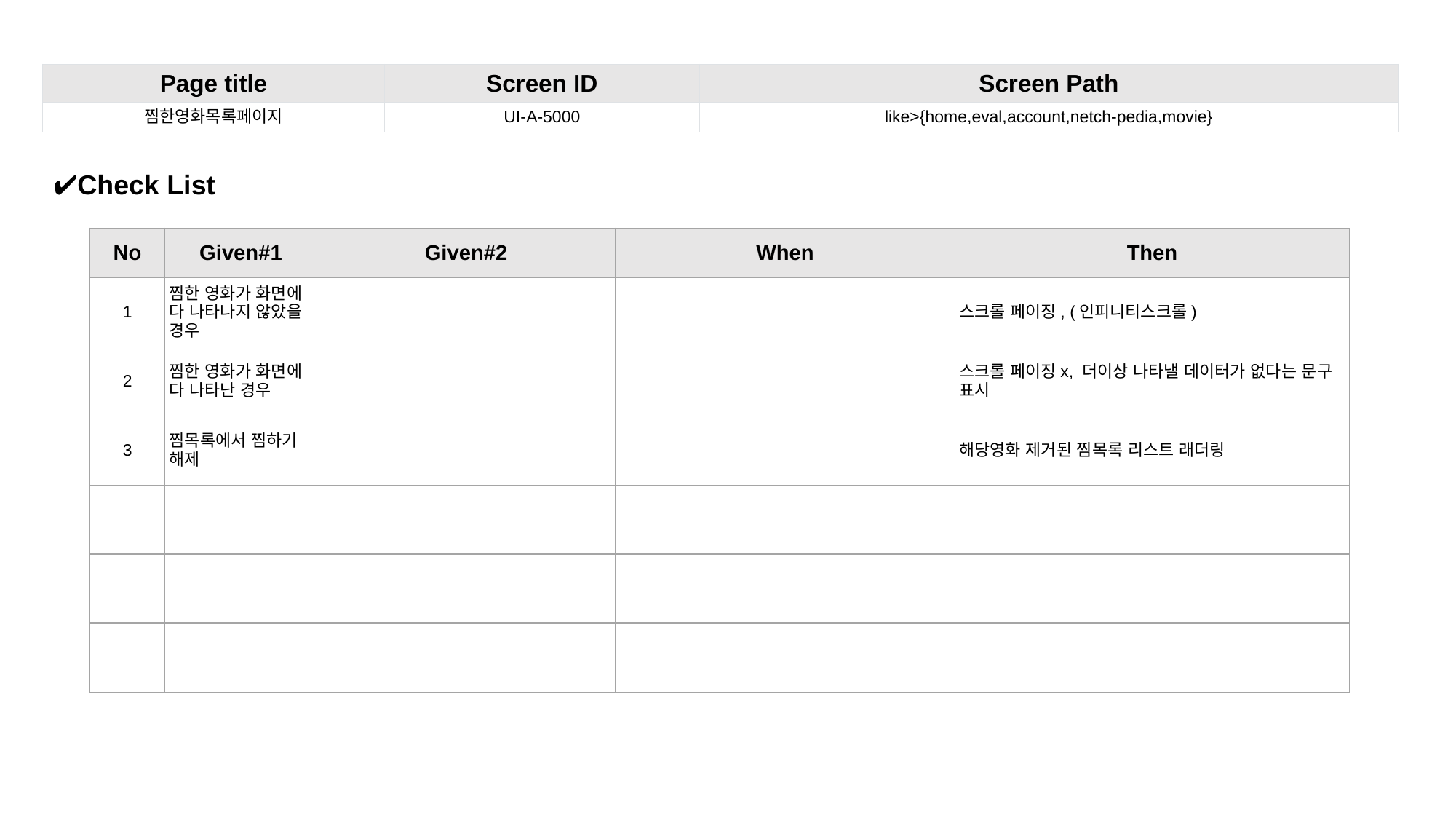

| Page title | Screen ID | Screen Path |
| --- | --- | --- |
| 찜한영화목록페이지 | UI-A-5000 | like>{home,eval,account,netch-pedia,movie} |
✔Check List
| No | Given#1 | Given#2 | When | Then |
| --- | --- | --- | --- | --- |
| 1 | 찜한 영화가 화면에 다 나타나지 않았을 경우 |  |  | 스크롤 페이징, (인피니티스크롤) |
| 2 | 찜한 영화가 화면에 다 나타난 경우 |  |  | 스크롤 페이징x, 더이상 나타낼 데이터가 없다는 문구 표시 |
| 3 | 찜목록에서 찜하기 해제 |  |  | 해당영화 제거된 찜목록 리스트 래더링 |
|  |  |  |  |  |
|  |  |  |  |  |
|  |  |  |  |  |